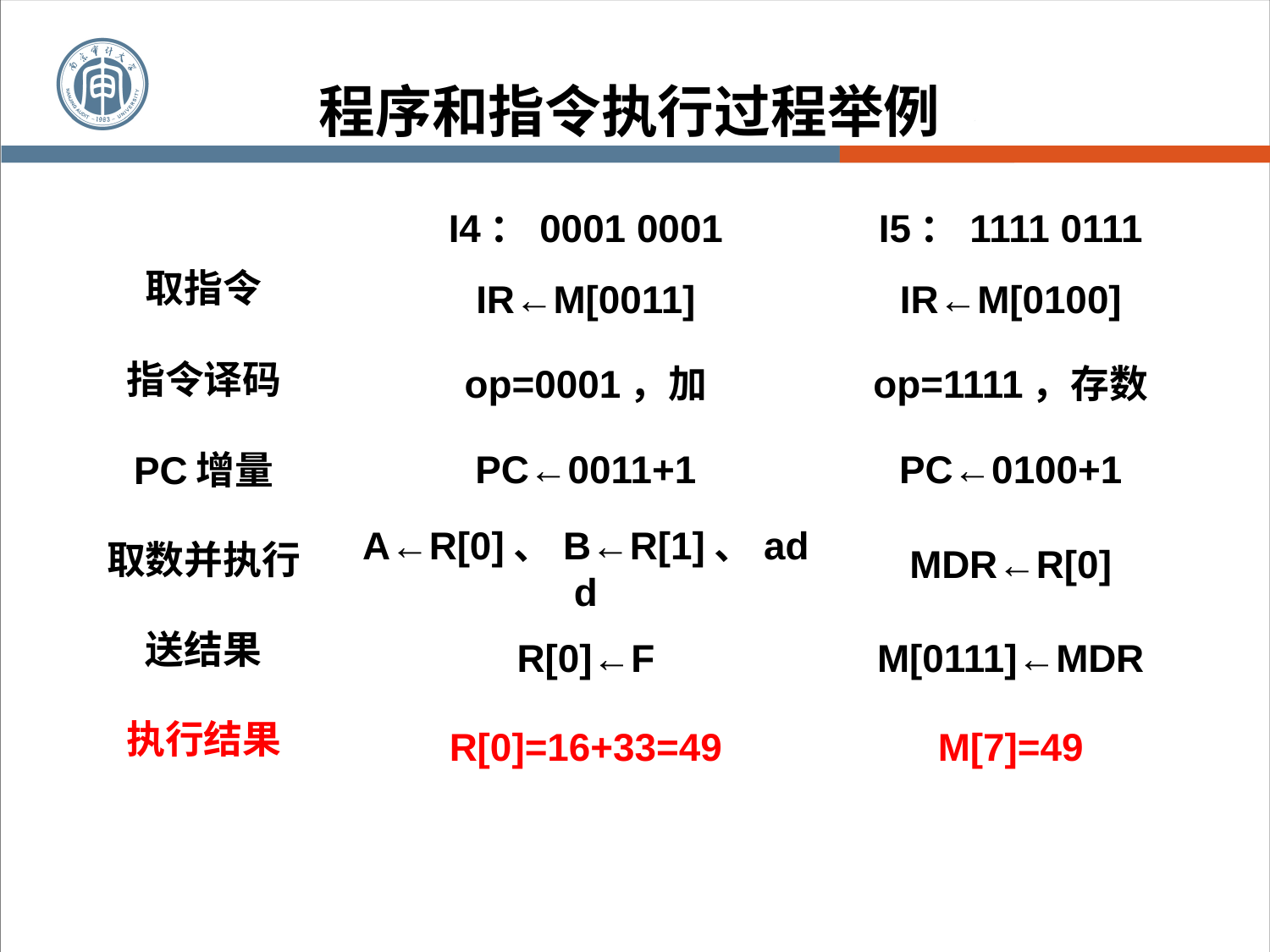

程序和指令执行过程举例
#
| I4：0001 0001 | I5：1111 0111 |
| --- | --- |
| IR←M[0011] | IR←M[0100] |
| op=0001，加 | op=1111，存数 |
| PC←0011+1 | PC←0100+1 |
| A←R[0]、B←R[1]、add | MDR←R[0] |
| R[0]←F | M[0111]←MDR |
| R[0]=16+33=49 | M[7]=49 |

| 取指令 |
| --- |
| 指令译码 |
| PC增量 |
| 取数并执行 |
| 送结果 |
| 执行结果 |